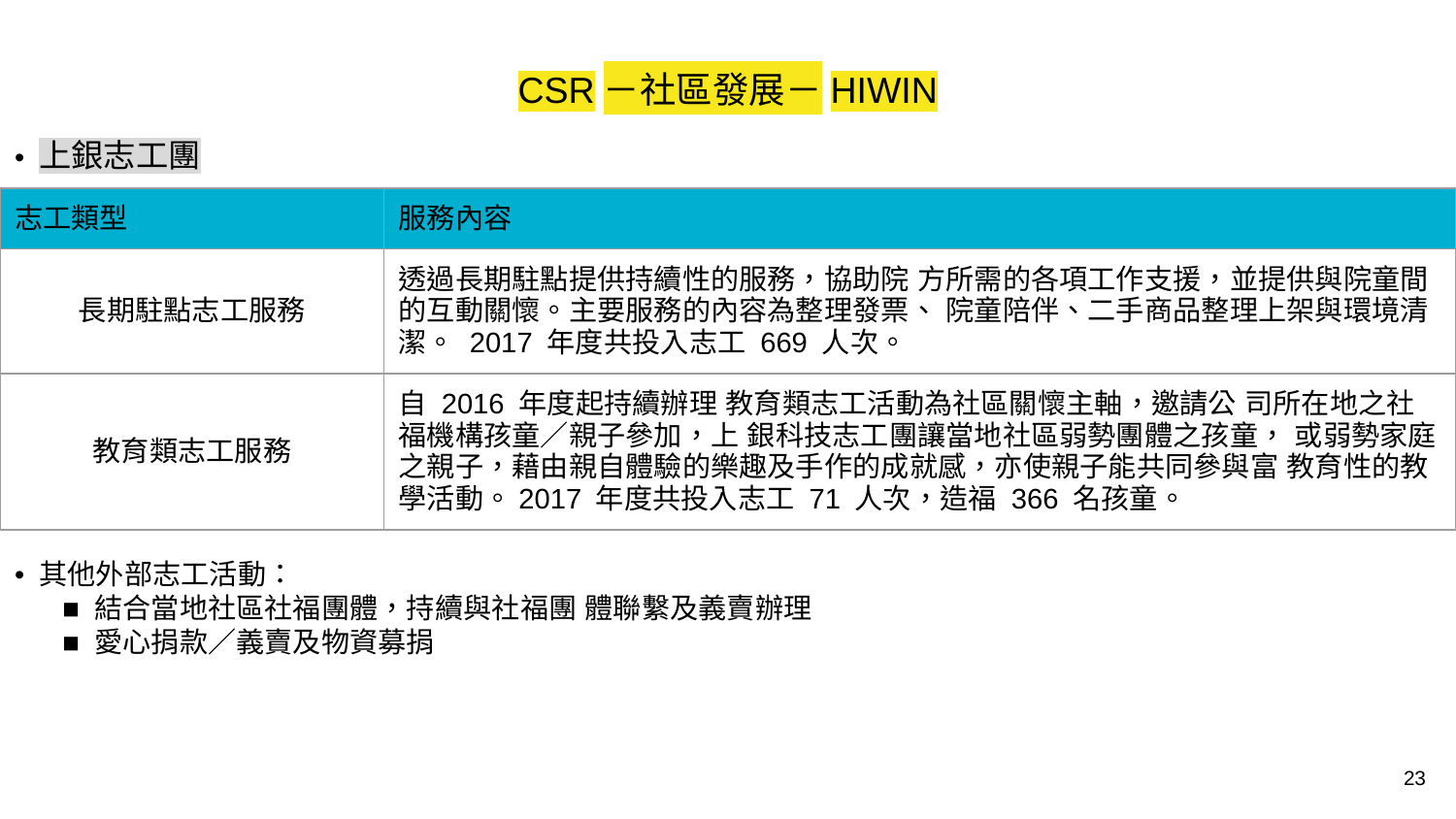

CSR－社區發展－HIWIN
• 上銀志工團
| 志工類型 | 服務內容 |  |
| --- | --- | --- |
| 長期駐點志工服務 | 透過長期駐點提供持續性的服務，協助院 方所需的各項工作支援，並提供與院童間 的互動關懷。主要服務的內容為整理發票、 院童陪伴、二手商品整理上架與環境清潔。 2017 年度共投入志工 669 人次。 |  |
| 教育類志工服務 | 自 2016 年度起持續辦理 教育類志工活動為社區關懷主軸，邀請公 司所在地之社福機構孩童／親子參加，上 銀科技志工團讓當地社區弱勢團體之孩童， 或弱勢家庭之親子，藉由親自體驗的樂趣及手作的成就感，亦使親子能共同參與富 教育性的教學活動。2017 年度共投入志工 71 人次，造福 366 名孩童。 |  |
• 其他外部志工活動：
      ■ 結合當地社區社福團體，持續與社福團 體聯繫及義賣辦理
      ■ 愛心捐款／義賣及物資募捐
23